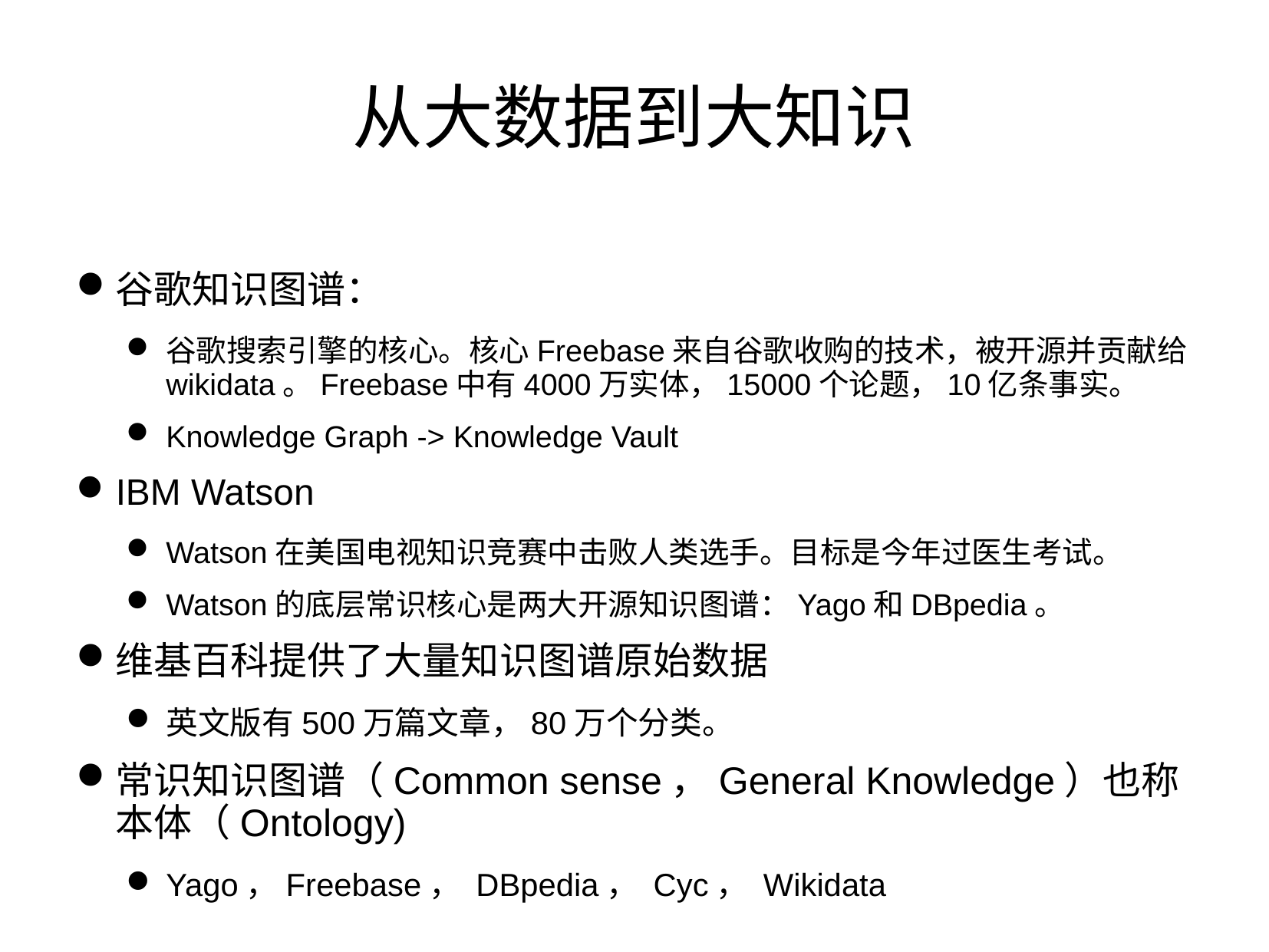

从大数据到大知识

谷歌知识图谱：
谷歌搜索引擎的核心。核心Freebase来自谷歌收购的技术，被开源并贡献给wikidata。Freebase中有4000万实体，15000个论题，10亿条事实。
Knowledge Graph -> Knowledge Vault
IBM Watson
Watson在美国电视知识竞赛中击败人类选手。目标是今年过医生考试。
Watson的底层常识核心是两大开源知识图谱：Yago和DBpedia。
维基百科提供了大量知识图谱原始数据
英文版有500万篇文章，80万个分类。
常识知识图谱（Common sense，General Knowledge）也称本体（Ontology)
Yago，Freebase， DBpedia， Cyc， Wikidata